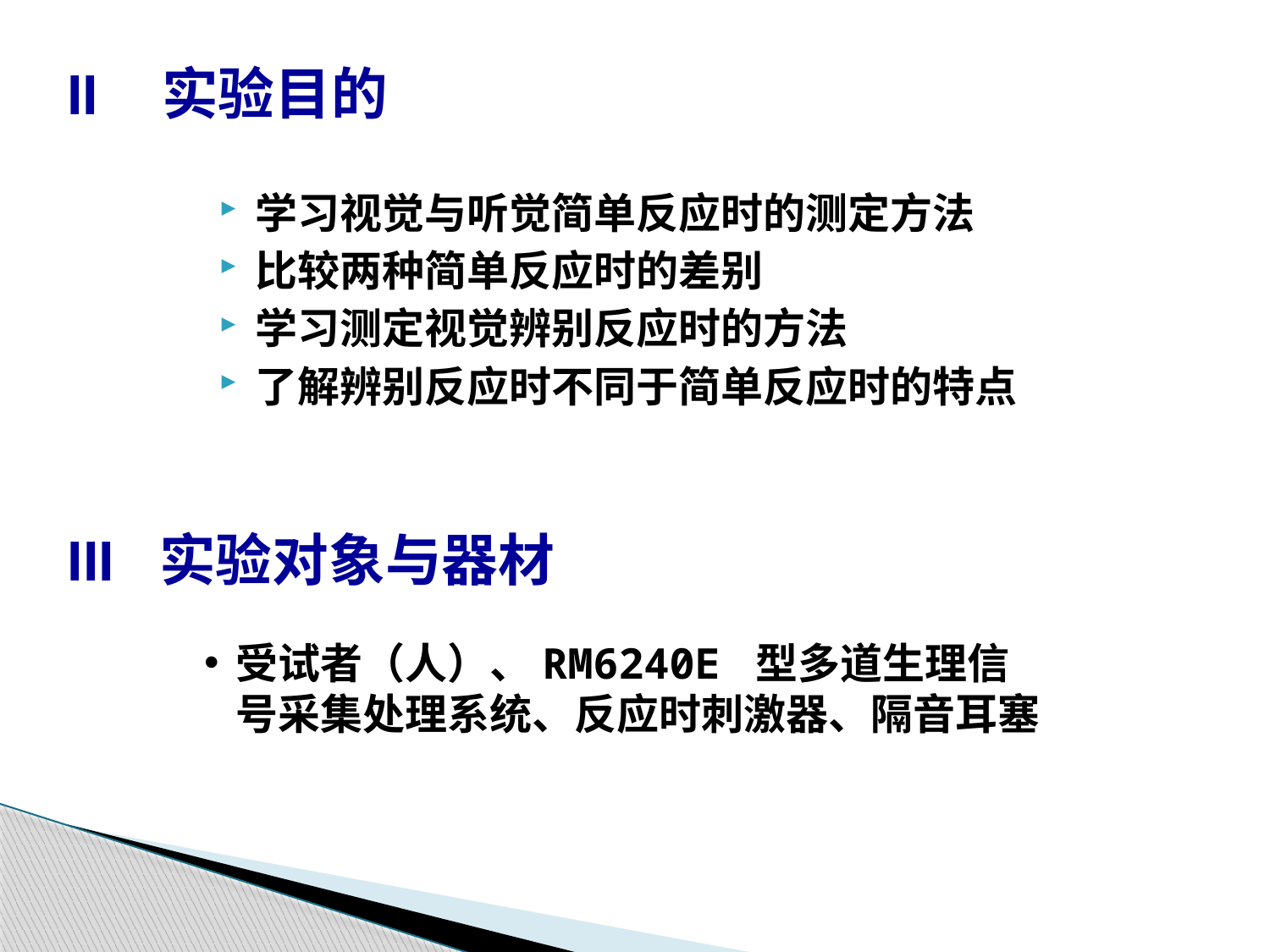

II  实验目的
学习视觉与听觉简单反应时的测定方法
比较两种简单反应时的差别
学习测定视觉辨别反应时的方法
了解辨别反应时不同于简单反应时的特点
III  实验对象与器材
受试者（人）、RM6240E 型多道生理信号采集处理系统、反应时刺激器、隔音耳塞